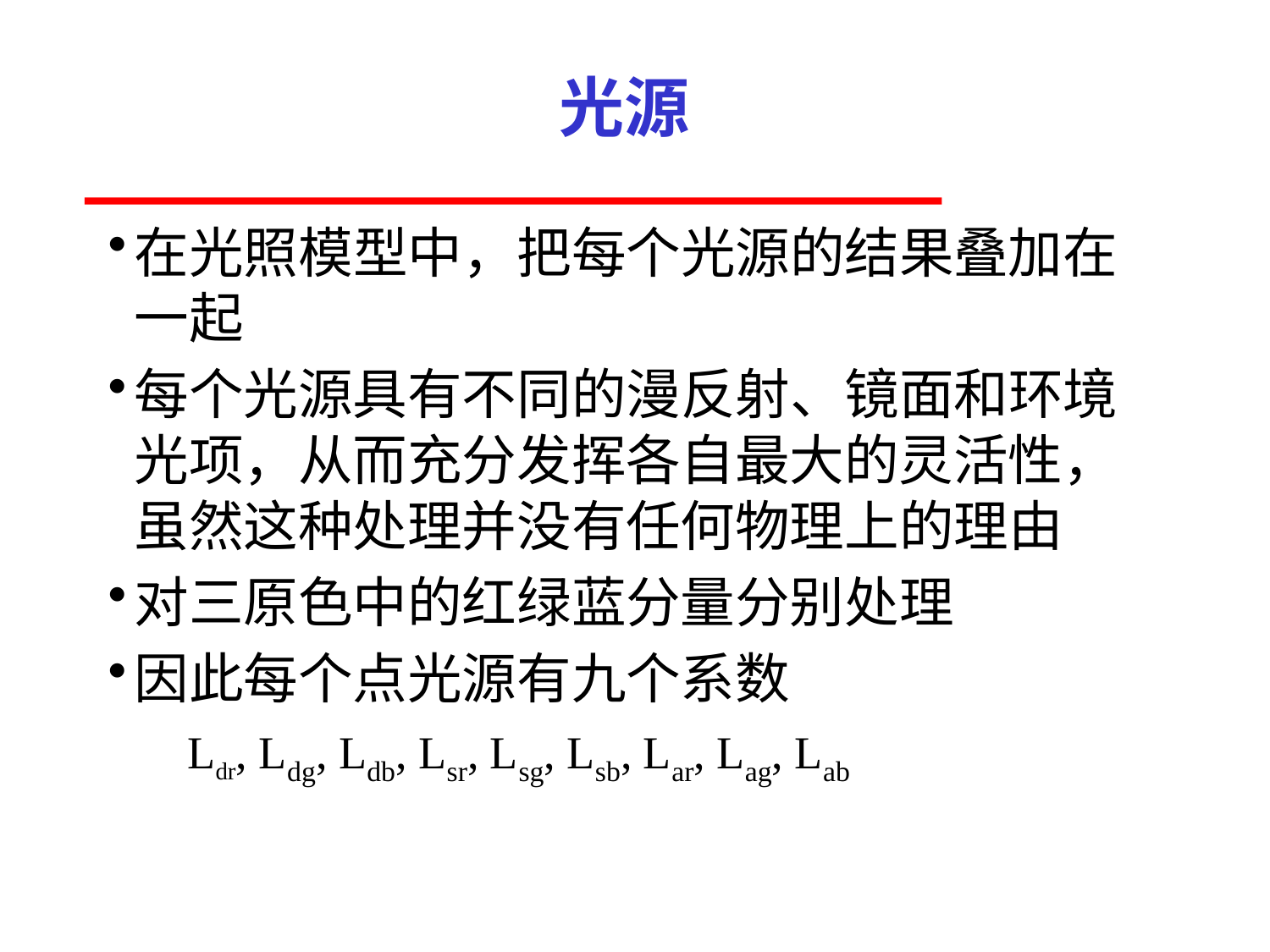

# 光源
在光照模型中，把每个光源的结果叠加在
一起
每个光源具有不同的漫反射、镜面和环境
光项，从而充分发挥各自最大的灵活性，
虽然这种处理并没有任何物理上的理由
对三原色中的红绿蓝分量分别处理
因此每个点光源有九个系数
Ldr, Ldg, Ldb, Lsr, Lsg, Lsb, Lar, Lag, Lab
58